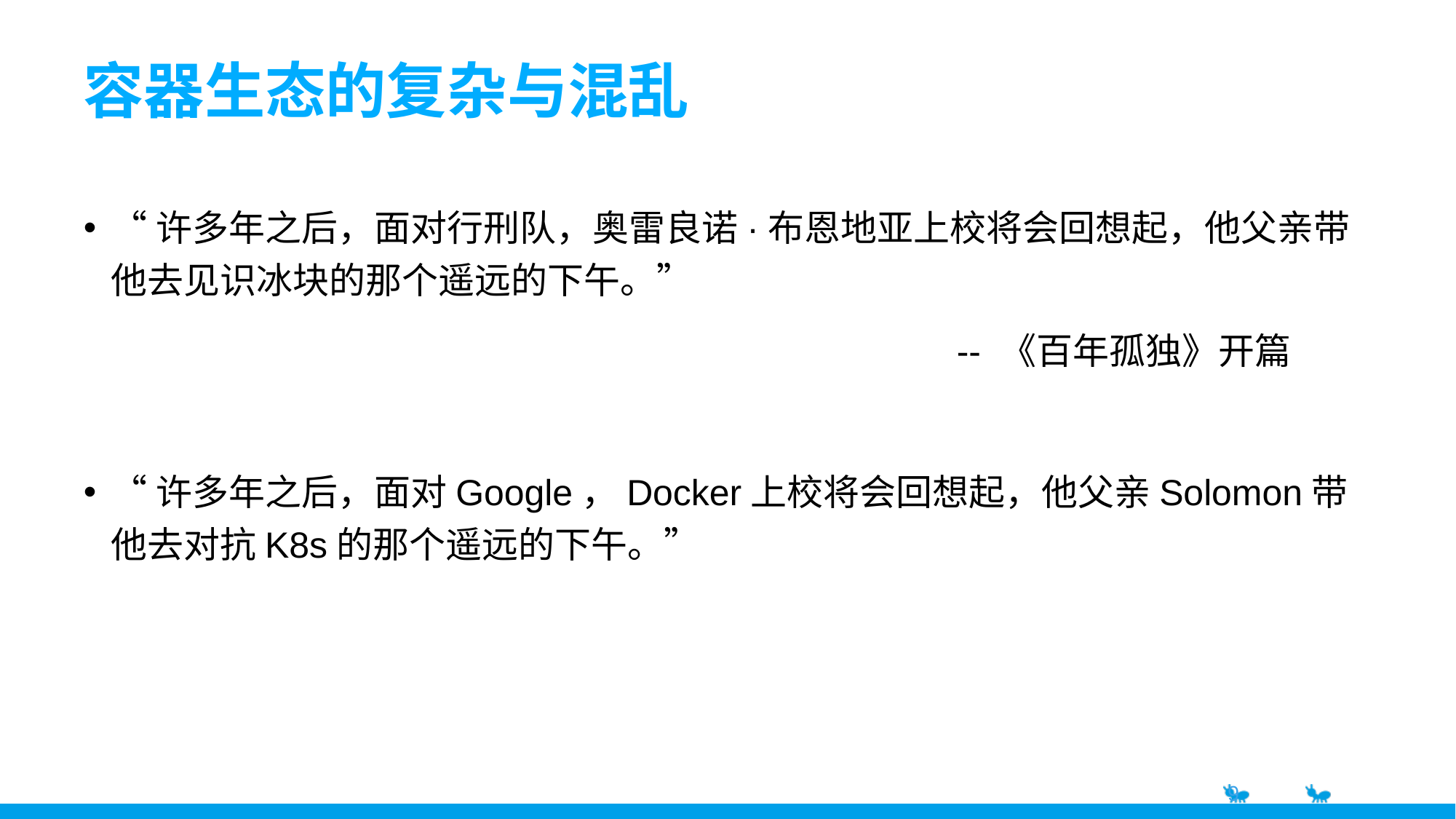

# 容器生态的复杂与混乱
“许多年之后，面对行刑队，奥雷良诺·布恩地亚上校将会回想起，他父亲带他去见识冰块的那个遥远的下午。”
								-- 《百年孤独》开篇

“许多年之后，面对Google，Docker上校将会回想起，他父亲Solomon带他去对抗K8s的那个遥远的下午。”